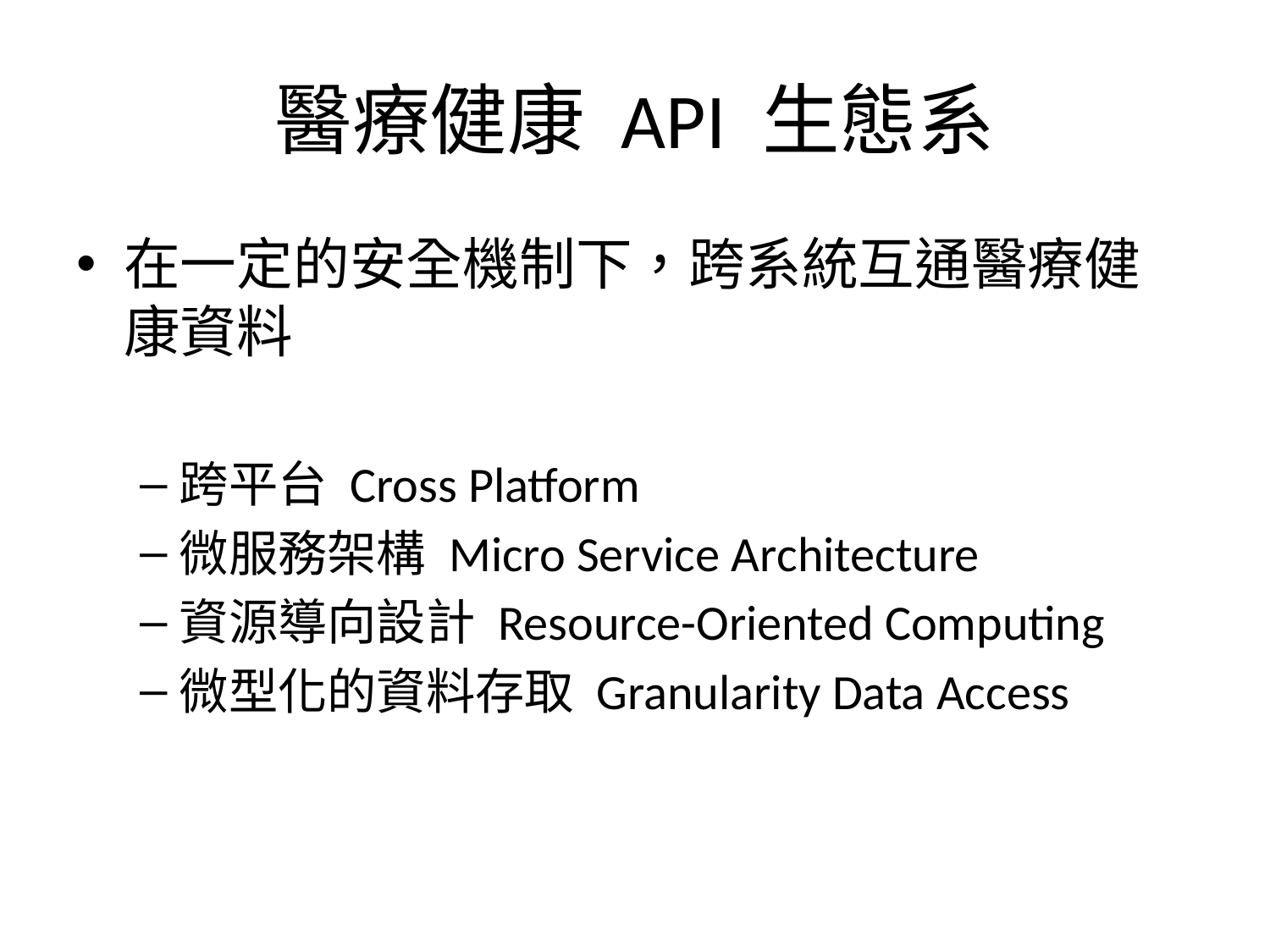

# 醫療健康 API 生態系
在一定的安全機制下，跨系統互通醫療健康資料

跨平台 Cross Platform
微服務架構 Micro Service Architecture
資源導向設計 Resource-Oriented Computing
微型化的資料存取 Granularity Data Access